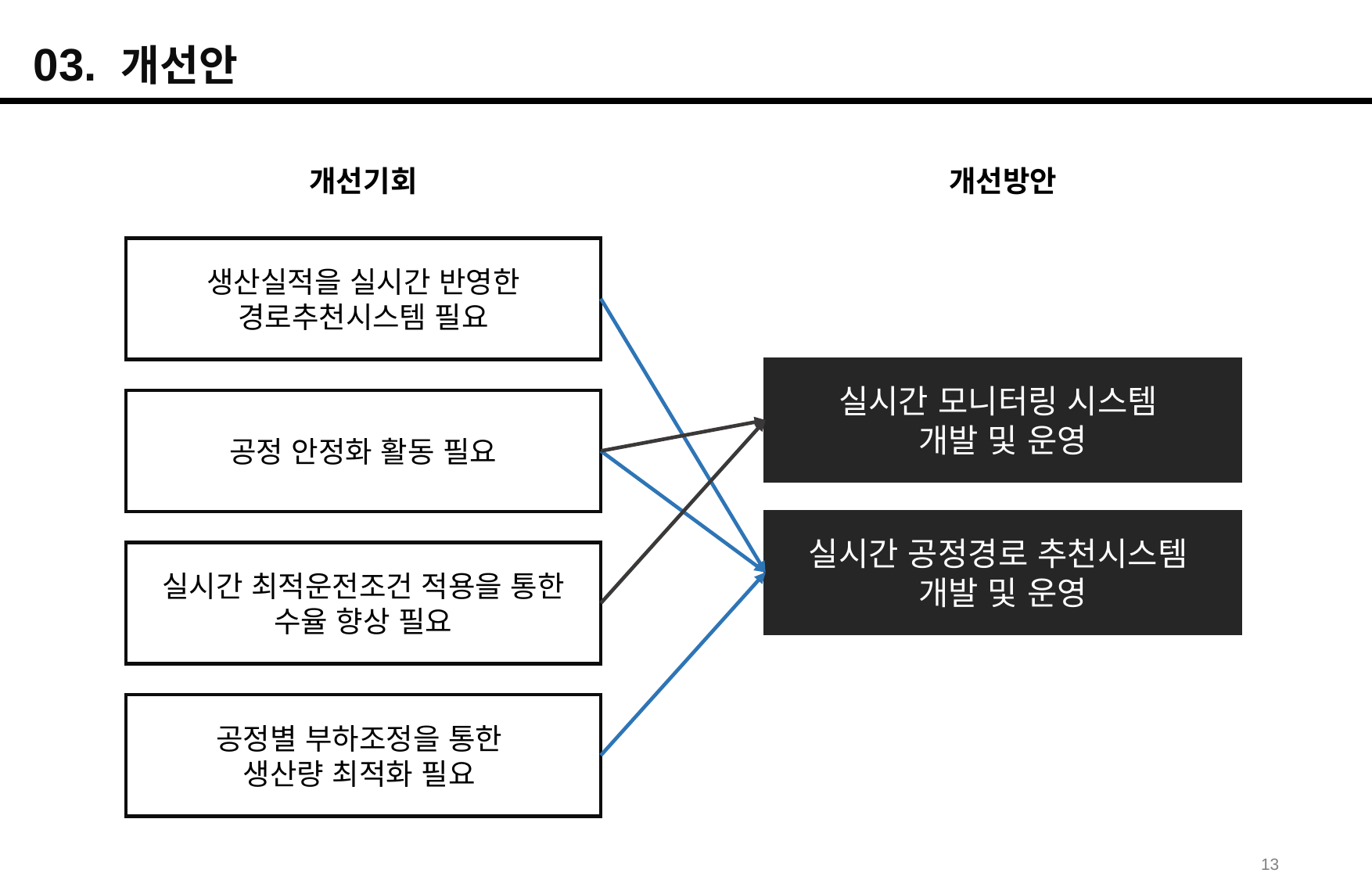

03. 개선안
개선기회
개선방안
생산실적을 실시간 반영한 경로추천시스템 필요
공정 안정화 활동 필요
실시간 최적운전조건 적용을 통한 수율 향상 필요
공정별 부하조정을 통한
생산량 최적화 필요
실시간 모니터링 시스템
개발 및 운영
실시간 공정경로 추천시스템
개발 및 운영
13